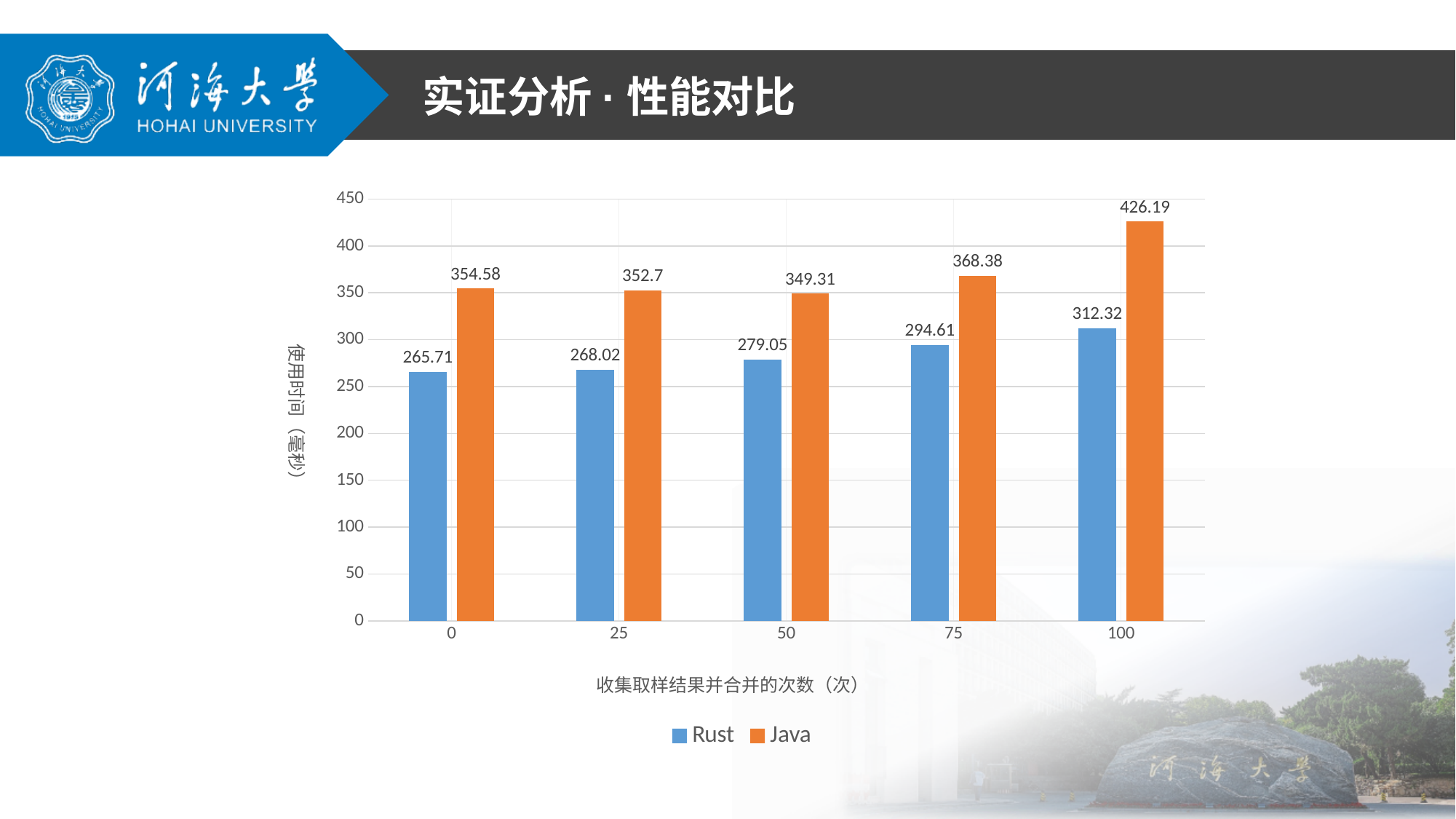

实证分析·性能对比

### Chart

| Category | Rust | Java |
|---|---|---|
| 0 | 265.71 | 354.58 |
| 25 | 268.02 | 352.7 |
| 50 | 279.05 | 349.31 |
| 75 | 294.61 | 368.38 |
| 100 | 312.32 | 426.19 |